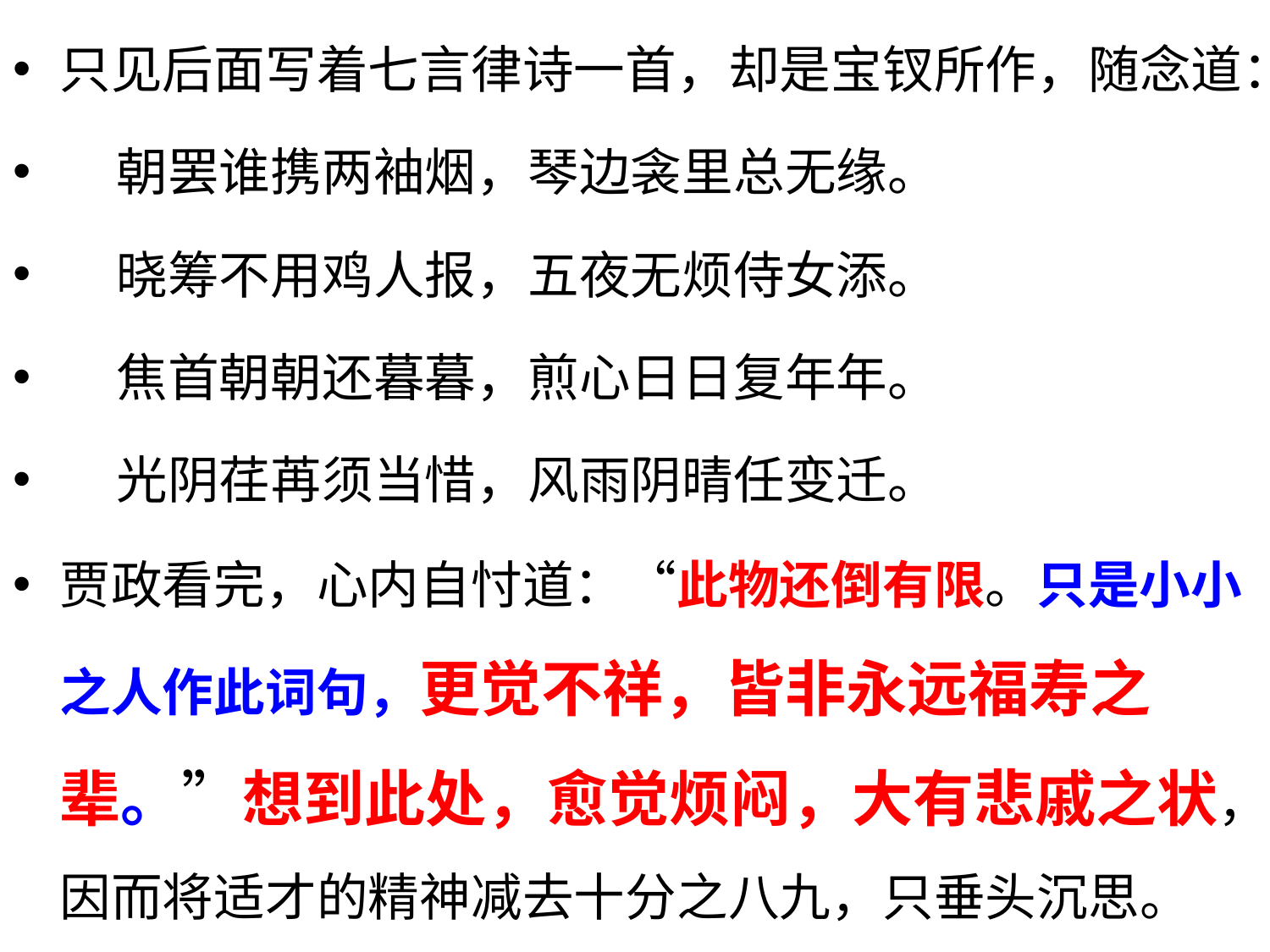

只见后面写着七言律诗一首，却是宝钗所作，随念道：
    朝罢谁携两袖烟，琴边衾里总无缘。
    晓筹不用鸡人报，五夜无烦侍女添。
    焦首朝朝还暮暮，煎心日日复年年。
    光阴荏苒须当惜，风雨阴晴任变迁。
贾政看完，心内自忖道：“此物还倒有限。只是小小之人作此词句，更觉不祥，皆非永远福寿之辈。”想到此处，愈觉烦闷，大有悲戚之状，因而将适才的精神减去十分之八九，只垂头沉思。